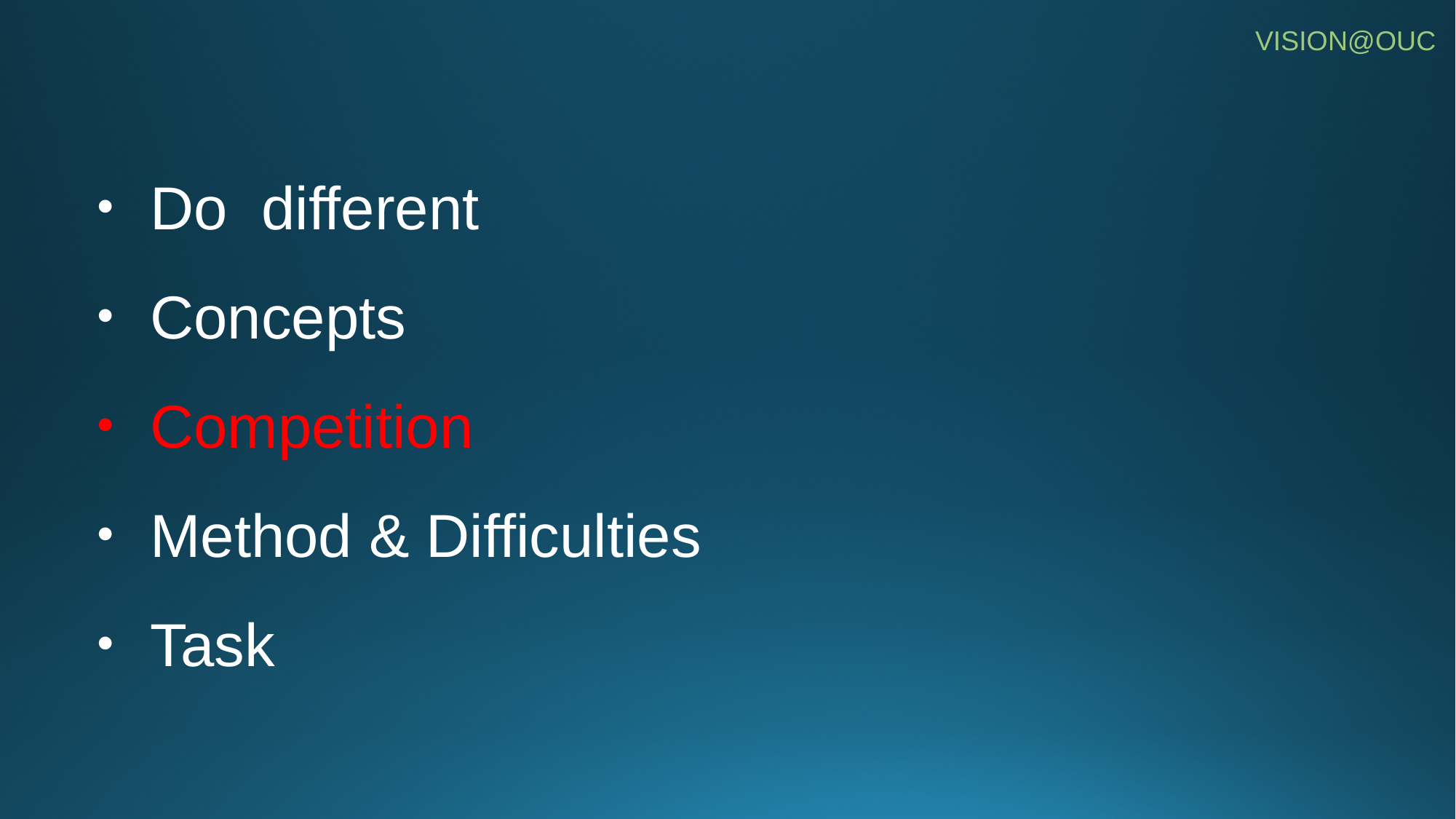

VISION@OUC
・Do  different
・Concepts
・Competition
・Method & Difficulties
・Task